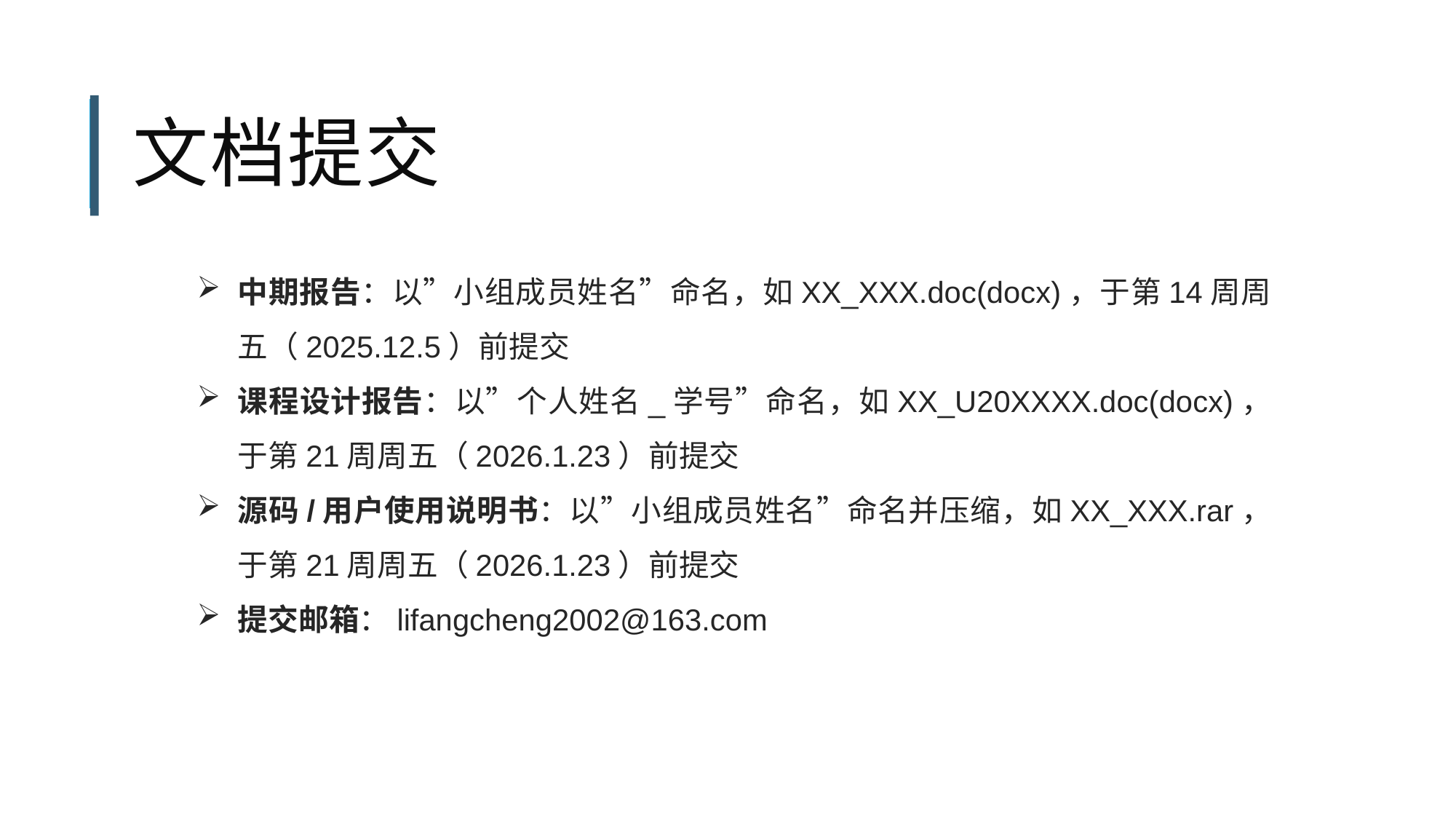

# 文档提交

中期报告：以”小组成员姓名”命名，如XX_XXX.doc(docx)，于第14周周五（2025.12.5）前提交
课程设计报告：以”个人姓名_学号”命名，如XX_U20XXXX.doc(docx)，于第21周周五（2026.1.23）前提交
源码/用户使用说明书：以”小组成员姓名”命名并压缩，如XX_XXX.rar，于第21周周五（2026.1.23）前提交
提交邮箱：lifangcheng2002@163.com